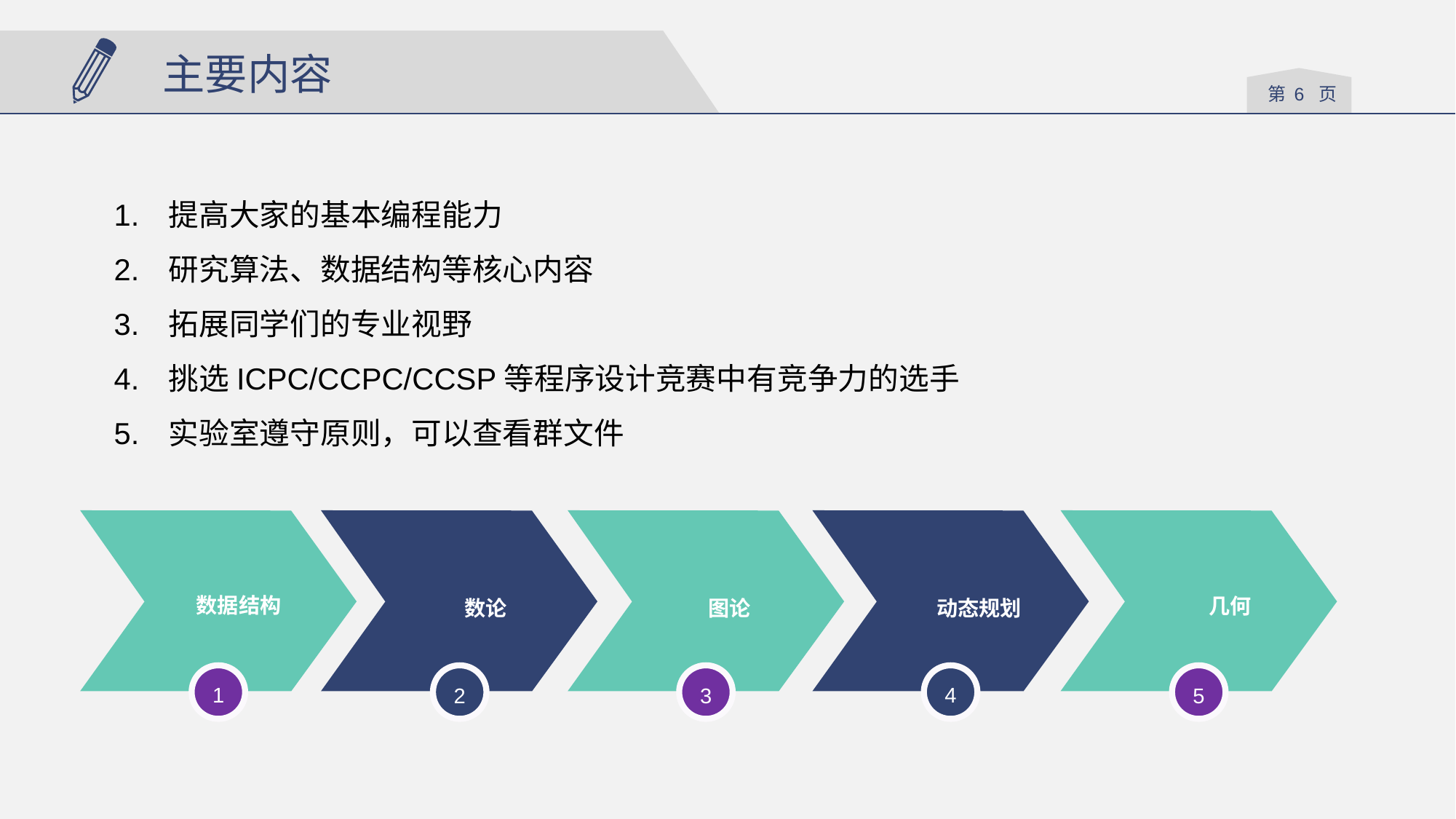

主要内容
提高大家的基本编程能力
研究算法、数据结构等核心内容
拓展同学们的专业视野
挑选ICPC/CCPC/CCSP等程序设计竞赛中有竞争力的选手
实验室遵守原则，可以查看群文件

数据结构

数论

图论

动态规划

几何

1

2

3

4

5